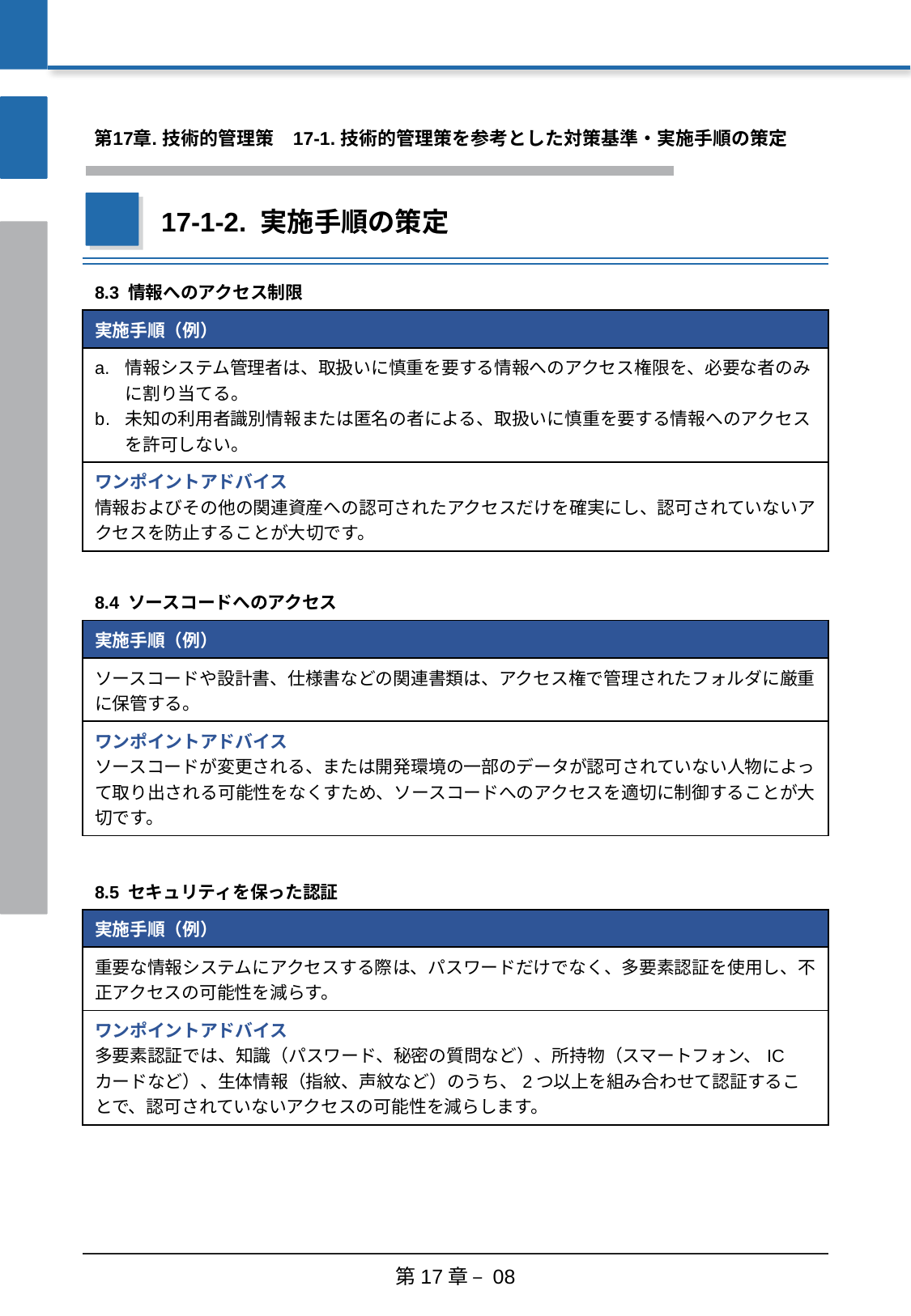

第17章. 技術的管理策
　17-1. 技術的管理策を参考とした対策基準・実施手順の策定
17-1-2. 実施手順の策定
| 8.3 情報へのアクセス制限 |
| --- |
| 実施手順（例） |
| 情報システム管理者は、取扱いに慎重を要する情報へのアクセス権限を、必要な者のみに割り当てる。 未知の利用者識別情報または匿名の者による、取扱いに慎重を要する情報へのアクセスを許可しない。 |
| ワンポイントアドバイス 情報およびその他の関連資産への認可されたアクセスだけを確実にし、認可されていないアクセスを防止することが大切です。 |
| 8.4 ソースコードへのアクセス |
| --- |
| 実施手順（例） |
| ソースコードや設計書、仕様書などの関連書類は、アクセス権で管理されたフォルダに厳重に保管する。 |
| ワンポイントアドバイス ソースコードが変更される、または開発環境の一部のデータが認可されていない人物によって取り出される可能性をなくすため、ソースコードへのアクセスを適切に制御することが大切です。 |
| 8.5 セキュリティを保った認証 |
| --- |
| 実施手順（例） |
| 重要な情報システムにアクセスする際は、パスワードだけでなく、多要素認証を使用し、不正アクセスの可能性を減らす。 |
| ワンポイントアドバイス 多要素認証では、知識（パスワード、秘密の質問など）、所持物（スマートフォン、ICカードなど）、生体情報（指紋、声紋など）のうち、2つ以上を組み合わせて認証することで、認可されていないアクセスの可能性を減らします。 |
第17章 – 08